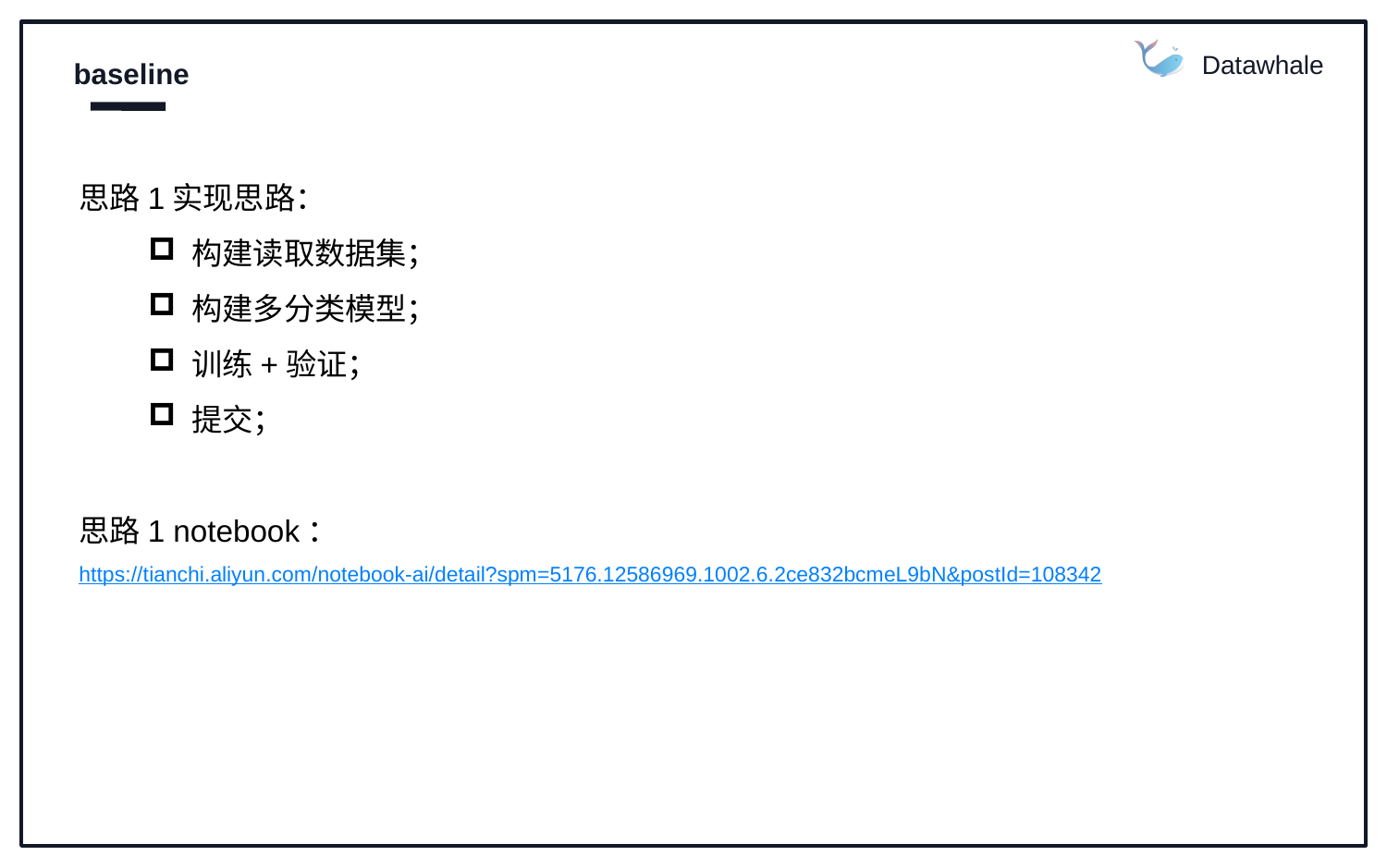

Datawhale

baseline

思路1实现思路：
构建读取数据集；
构建多分类模型；
训练+验证；
提交；

思路1 notebook：
https://tianchi.aliyun.com/notebook-ai/detail?spm=5176.12586969.1002.6.2ce832bcmeL9bN&postId=108342